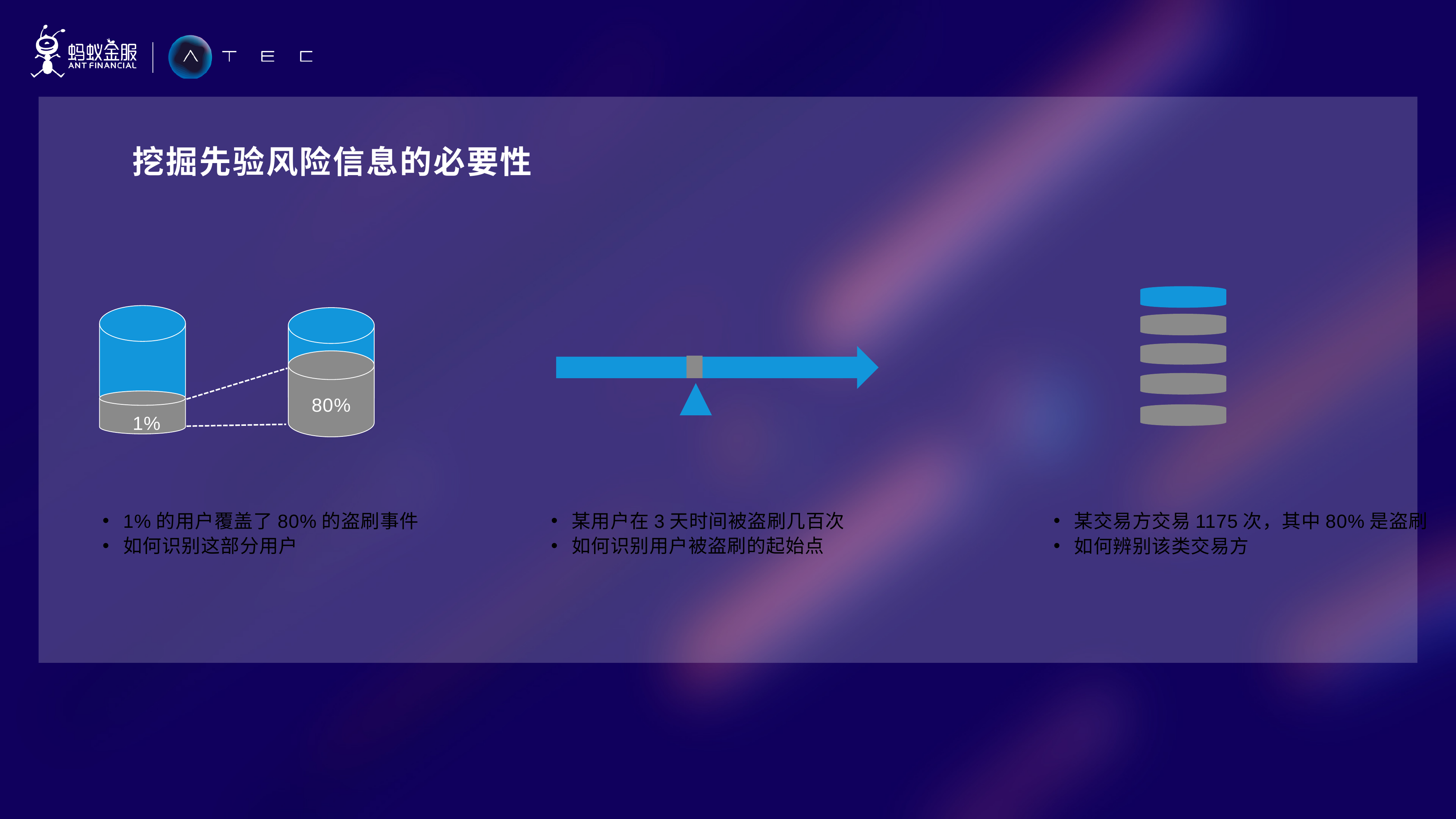

挖掘先验风险信息的必要性

80%

1%
1%的用户覆盖了80%的盗刷事件
如何识别这部分用户
某用户在3天时间被盗刷几百次
如何识别用户被盗刷的起始点
某交易方交易1175次，其中80%是盗刷
如何辨别该类交易方